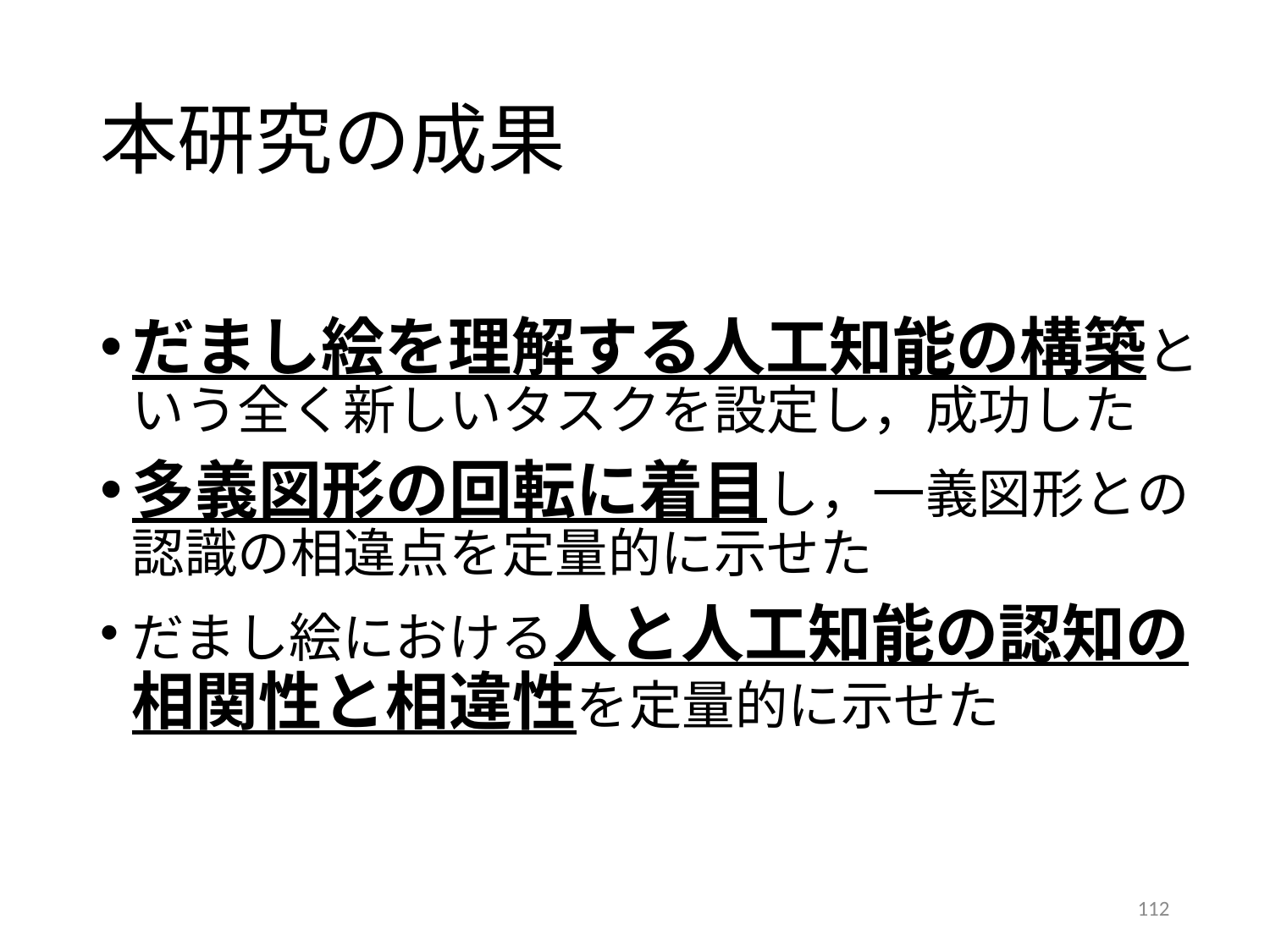

# 本研究の成果
だまし絵を理解する人工知能の構築という全く新しいタスクを設定し，成功した
多義図形の回転に着目し，一義図形との認識の相違点を定量的に示せた
だまし絵における人と人工知能の認知の相関性と相違性を定量的に示せた
112